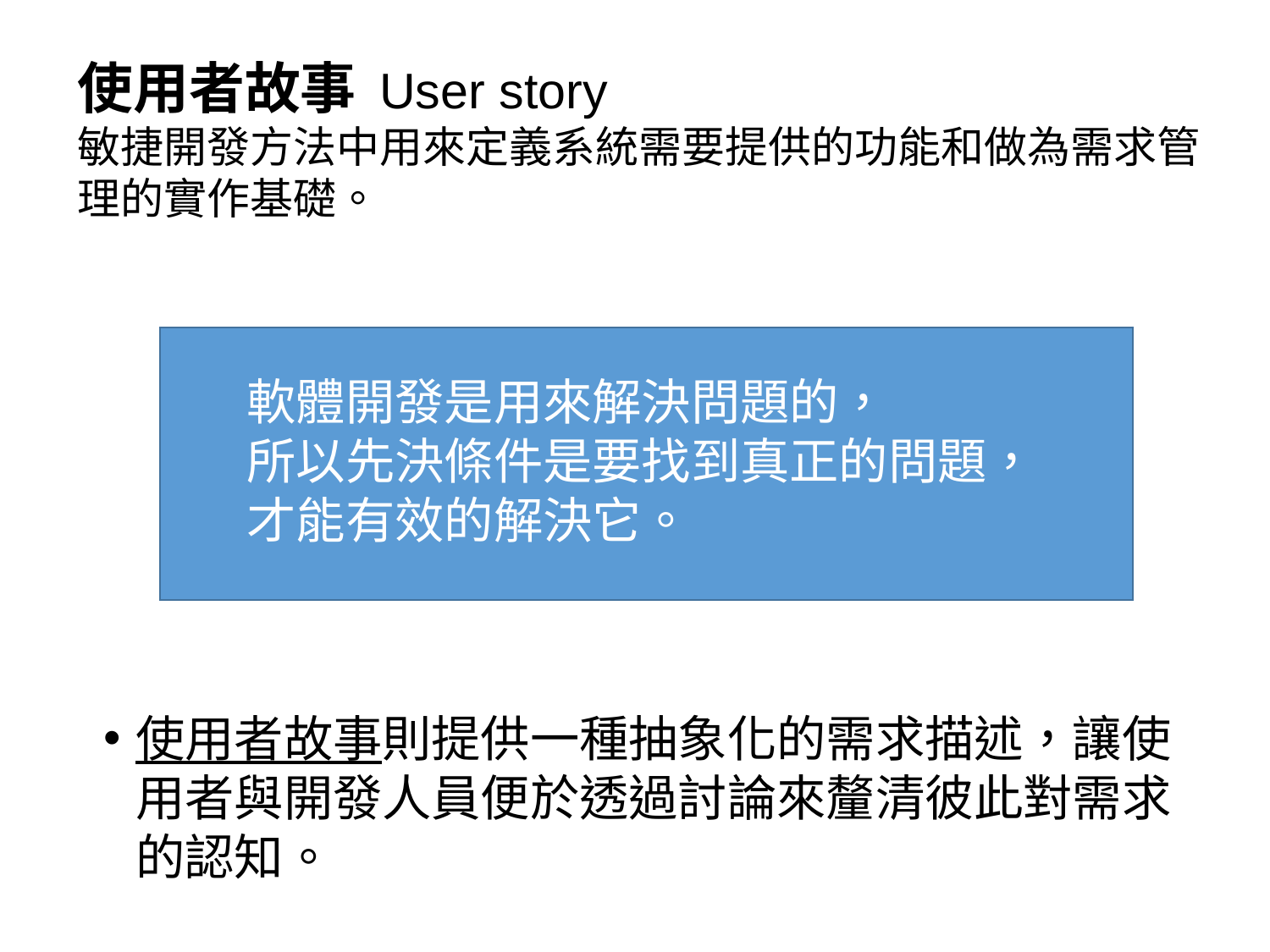

# 使用者故事 User story 敏捷開發方法中用來定義系統需要提供的功能和做為需求管理的實作基礎。

軟體開發是用來解決問題的，
所以先決條件是要找到真正的問題，
才能有效的解決它。
使用者故事則提供一種抽象化的需求描述，讓使用者與開發人員便於透過討論來釐清彼此對需求的認知。